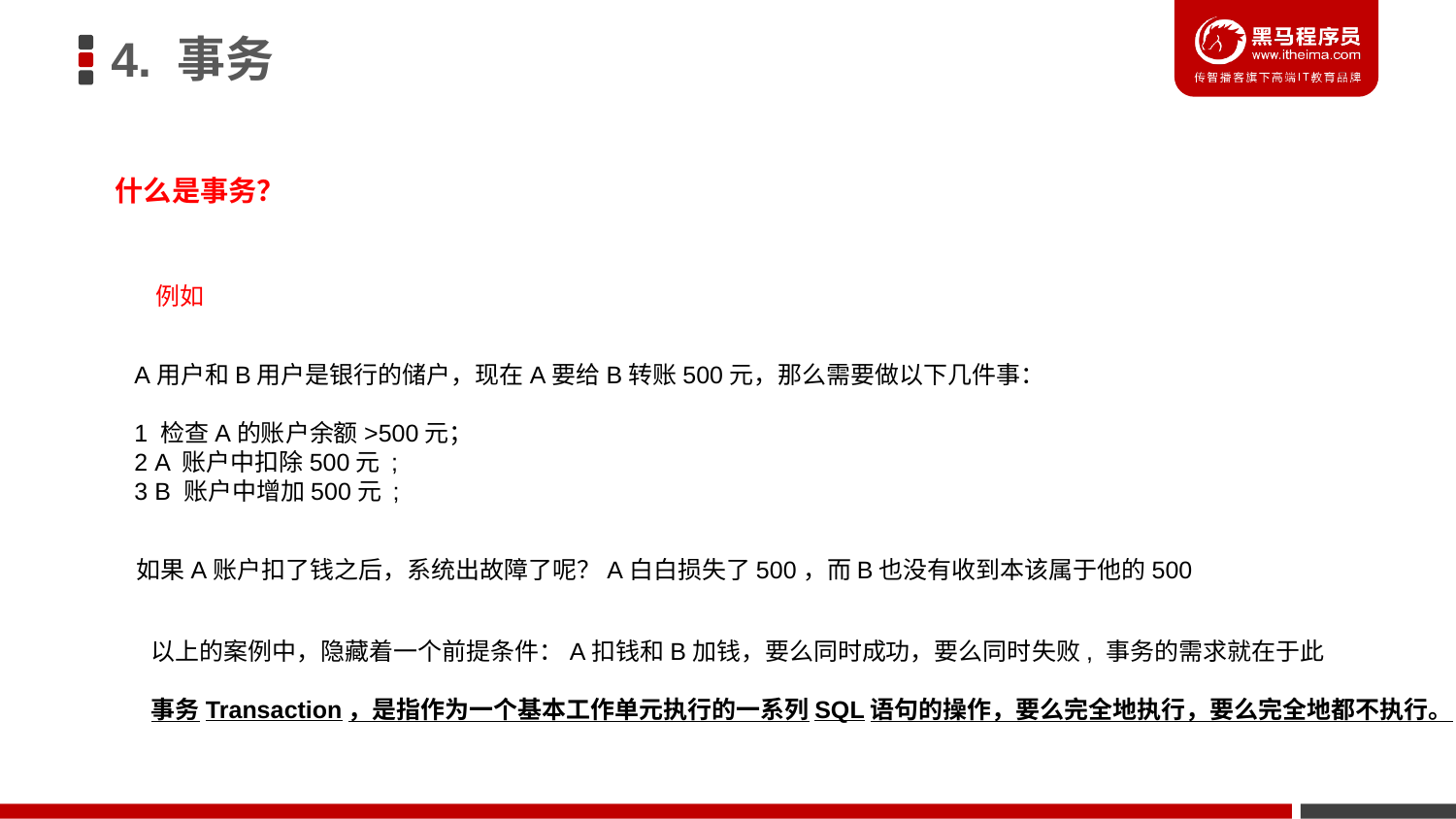

4. 事务
什么是事务？
例如
A用户和B用户是银行的储户，现在A要给B转账500元，那么需要做以下几件事：

1 检查A的账户余额>500元；
2 A 账户中扣除500元 ;
3 B 账户中增加500元 ;

如果A账户扣了钱之后，系统出故障了呢？A白白损失了500，而B也没有收到本该属于他的500
以上的案例中，隐藏着一个前提条件：A扣钱和B加钱，要么同时成功，要么同时失败, 事务的需求就在于此

事务Transaction，是指作为一个基本工作单元执行的一系列SQL语句的操作，要么完全地执行，要么完全地都不执行。